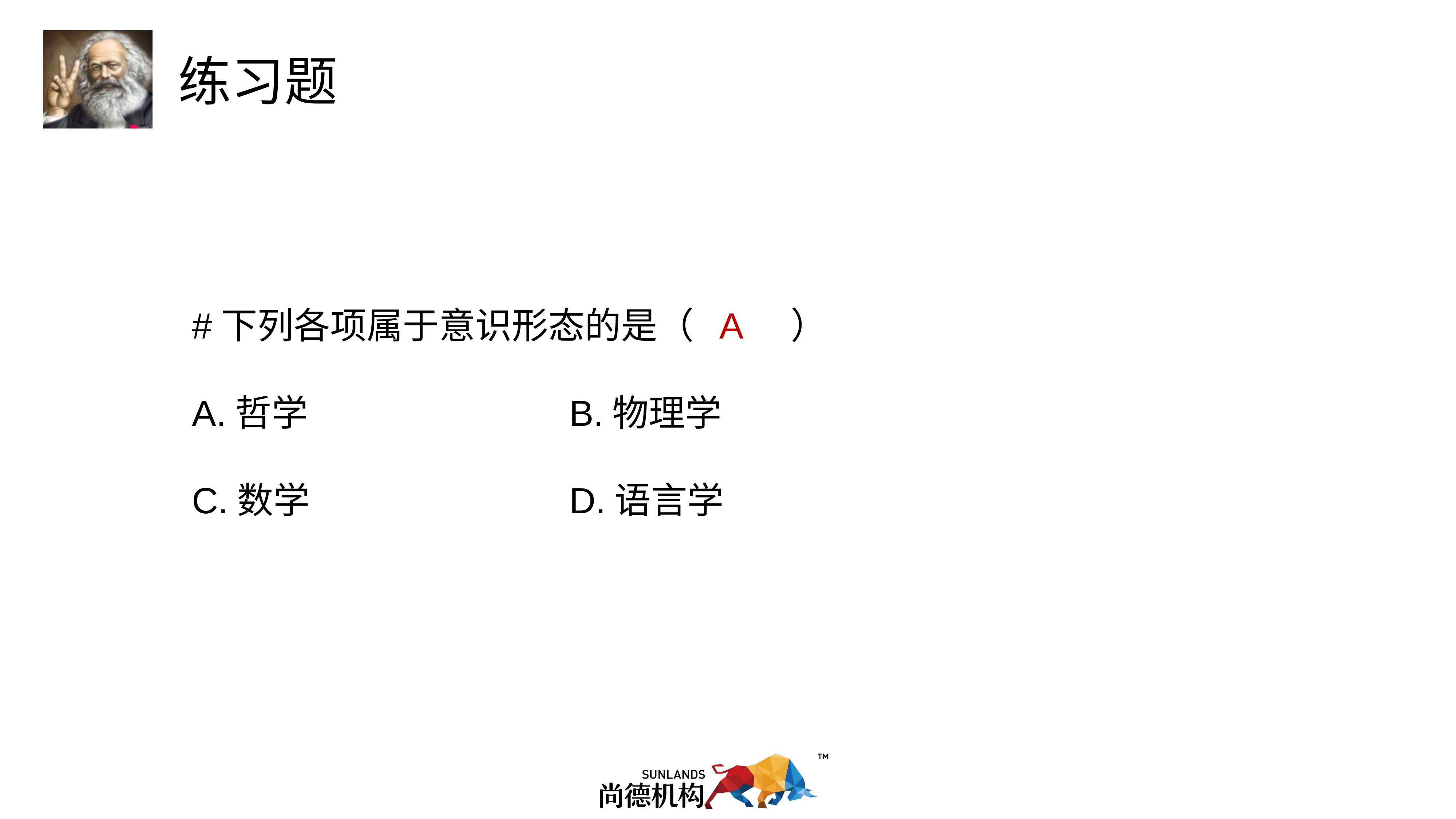

#下列各项属于意识形态的是（  A    ）
A.哲学	                         B.物理学
C.数学	                         D.语言学